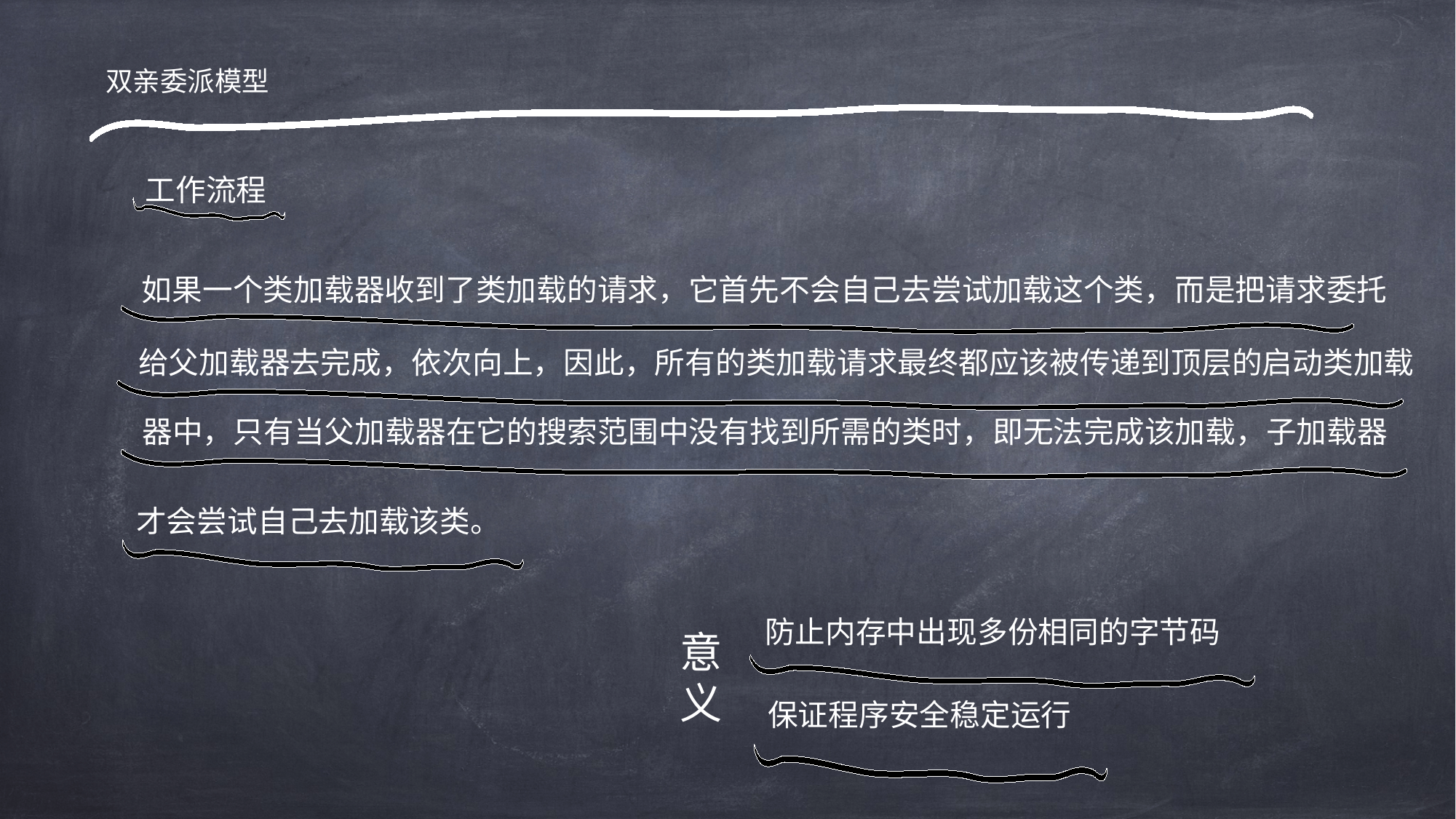

双亲委派模型

工作流程

如果一个类加载器收到了类加载的请求，它首先不会自己去尝试加载这个类，而是把请求委托

给父加载器去完成，依次向上，因此，所有的类加载请求最终都应该被传递到顶层的启动类加载

器中，只有当父加载器在它的搜索范围中没有找到所需的类时，即无法完成该加载，子加载器

才会尝试自己去加载该类。

防止内存中出现多份相同的字节码

意
义
保证程序安全稳定运行